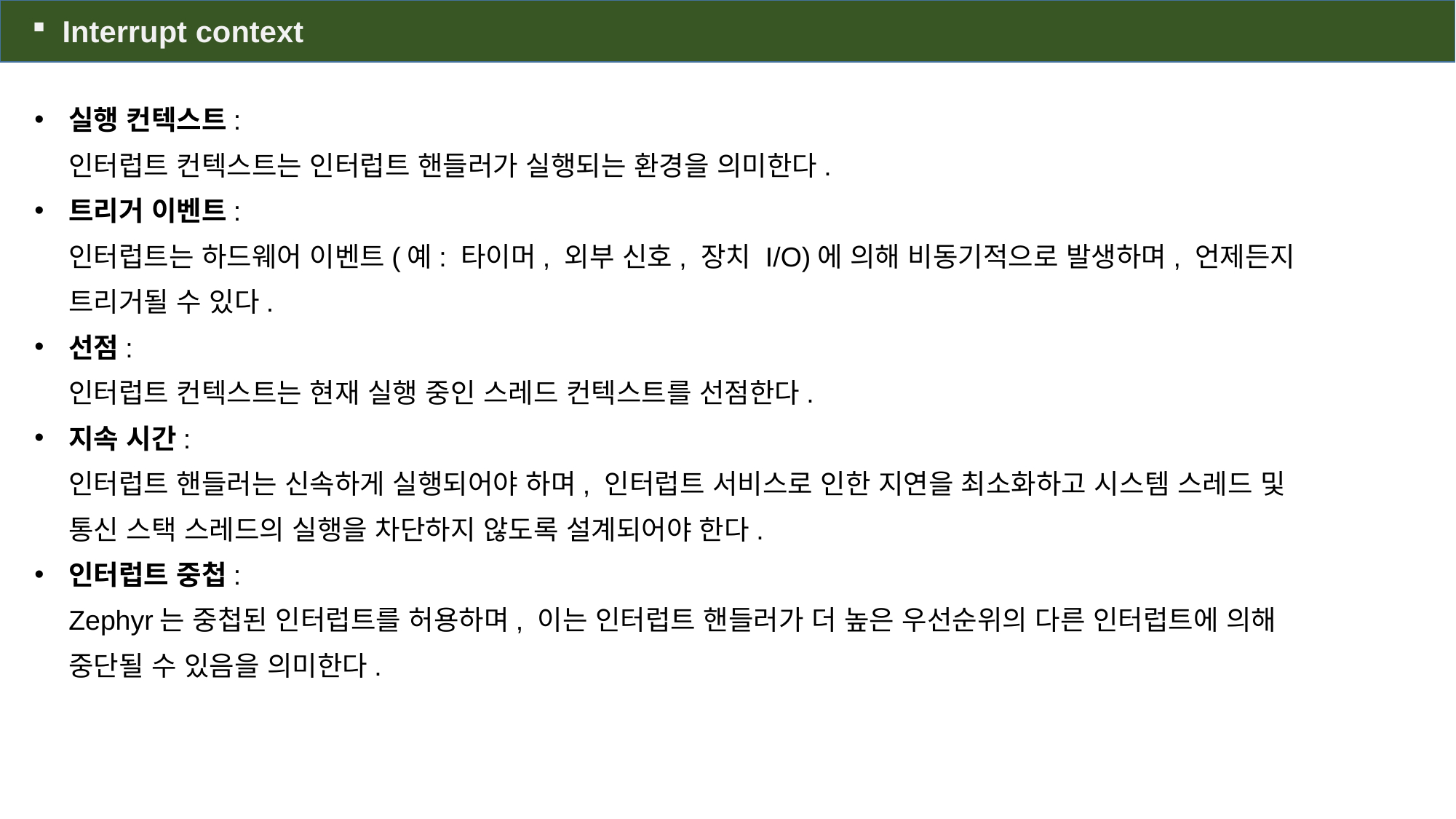

Interrupt context
실행 컨텍스트:
인터럽트 컨텍스트는 인터럽트 핸들러가 실행되는 환경을 의미한다.
트리거 이벤트:
인터럽트는 하드웨어 이벤트(예: 타이머, 외부 신호, 장치 I/O)에 의해 비동기적으로 발생하며, 언제든지 트리거될 수 있다.
선점:
인터럽트 컨텍스트는 현재 실행 중인 스레드 컨텍스트를 선점한다.
지속 시간:
인터럽트 핸들러는 신속하게 실행되어야 하며, 인터럽트 서비스로 인한 지연을 최소화하고 시스템 스레드 및 통신 스택 스레드의 실행을 차단하지 않도록 설계되어야 한다.
인터럽트 중첩:
Zephyr는 중첩된 인터럽트를 허용하며, 이는 인터럽트 핸들러가 더 높은 우선순위의 다른 인터럽트에 의해 중단될 수 있음을 의미한다.